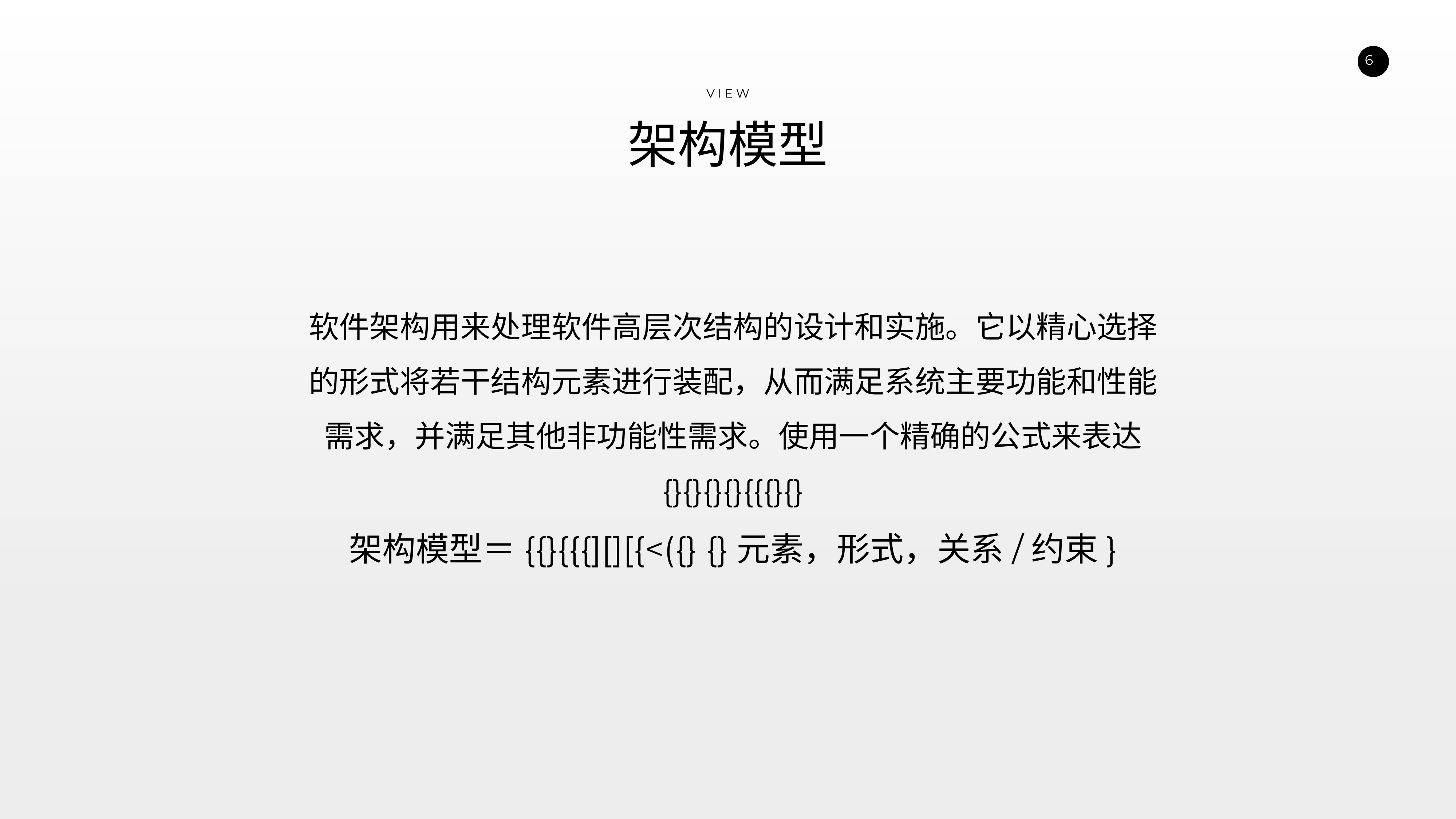

V I E W
架构模型
软件架构用来处理软件高层次结构的设计和实施。它以精心选择的形式将若干结构元素进行装配，从而满足系统主要功能和性能需求，并满足其他非功能性需求。使用一个精确的公式来表达
{}{}{}{}{{{}{}
架构模型＝{{}{{{][][{<({} {}元素，形式，关系/约束}